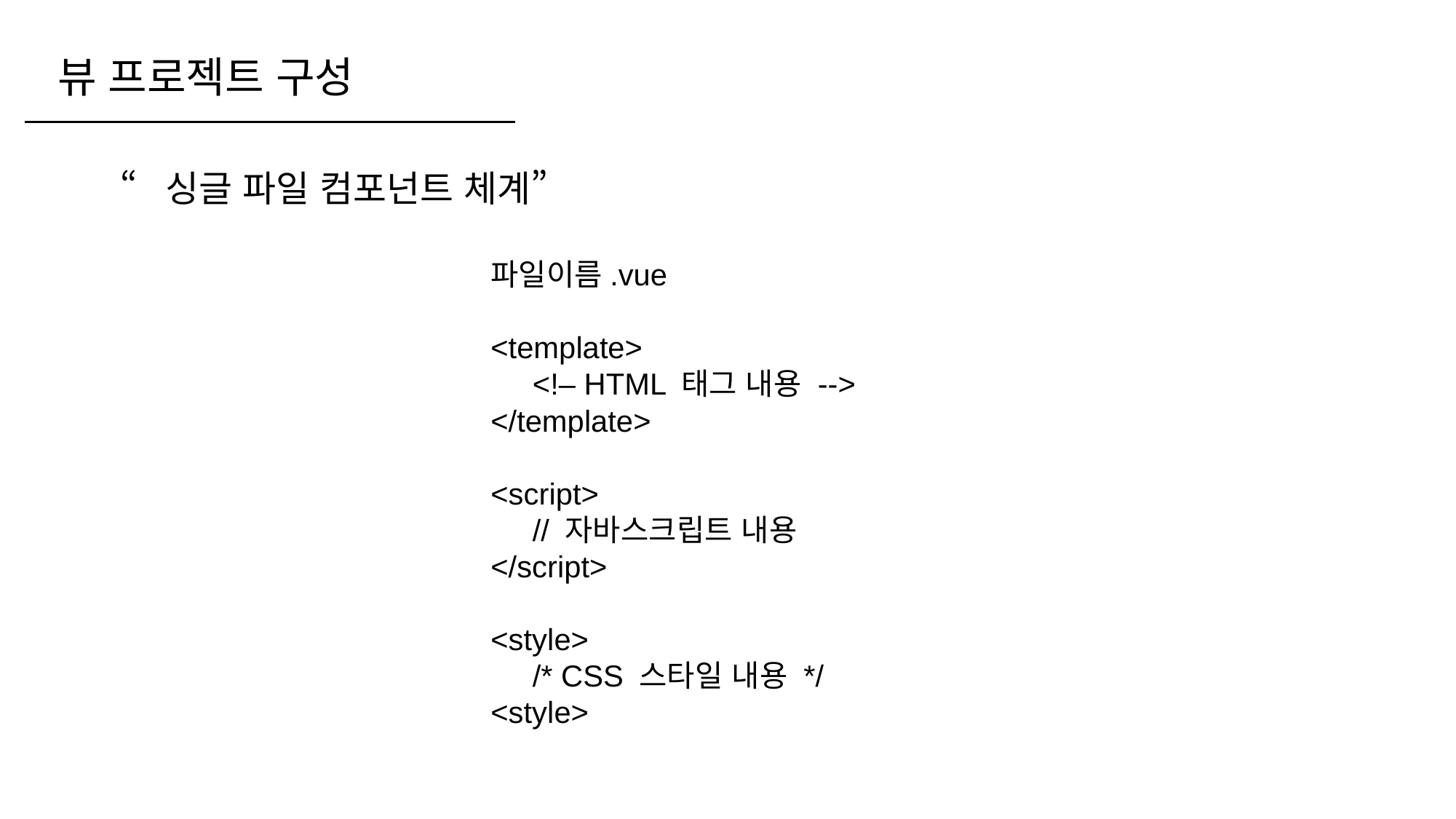

뷰 프로젝트 구성
“싱글 파일 컴포넌트 체계”
파일이름.vue

<template>
     <!– HTML 태그 내용 -->
</template>

<script>
     // 자바스크립트 내용
</script>

<style>
     /* CSS 스타일 내용 */
<style>